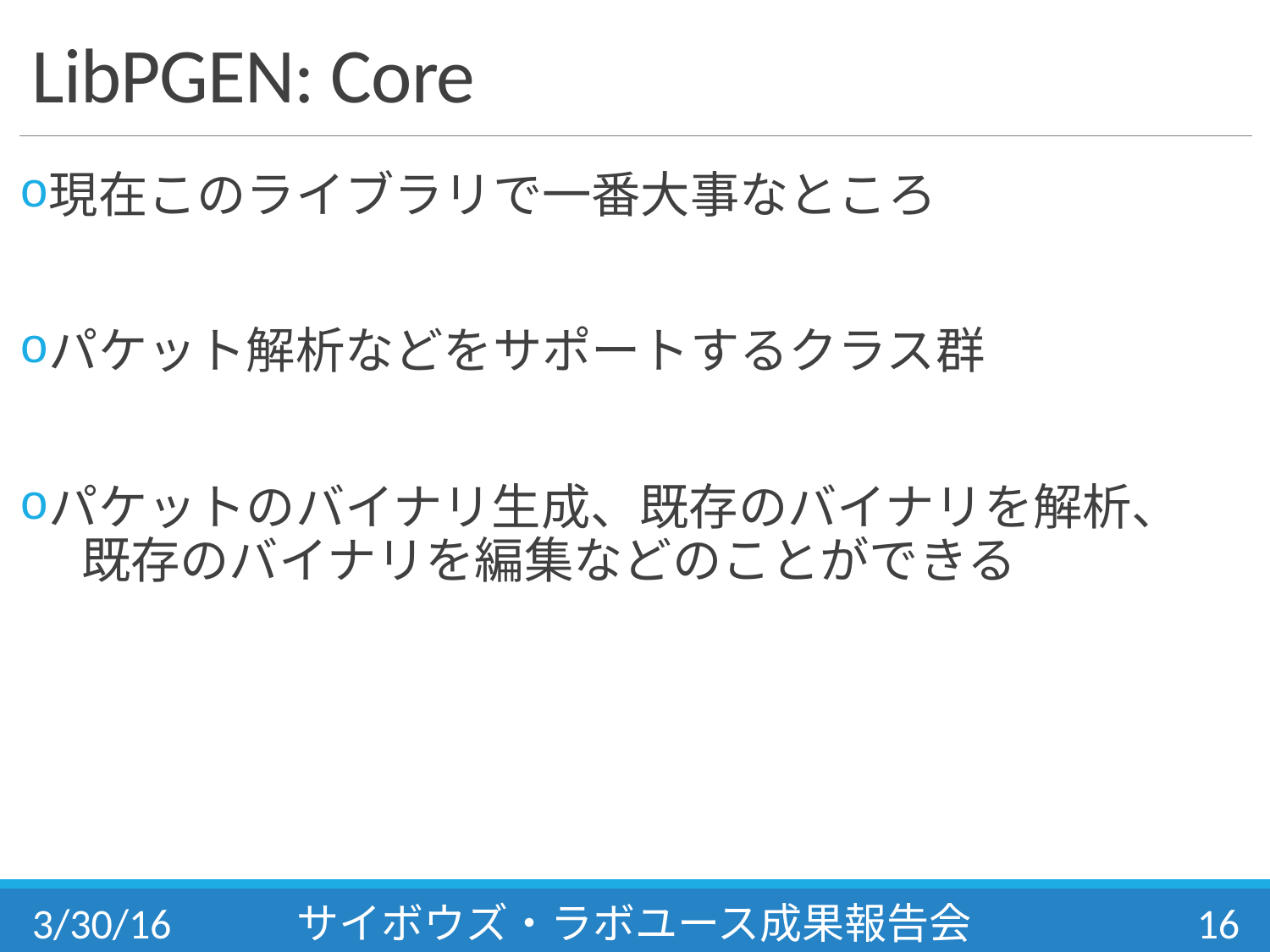

# LibPGEN: Core
現在このライブラリで一番大事なところ

パケット解析などをサポートするクラス群

パケットのバイナリ生成、既存のバイナリを解析、
　既存のバイナリを編集などのことができる

3/30/16
サイボウズ・ラボユース成果報告会
16